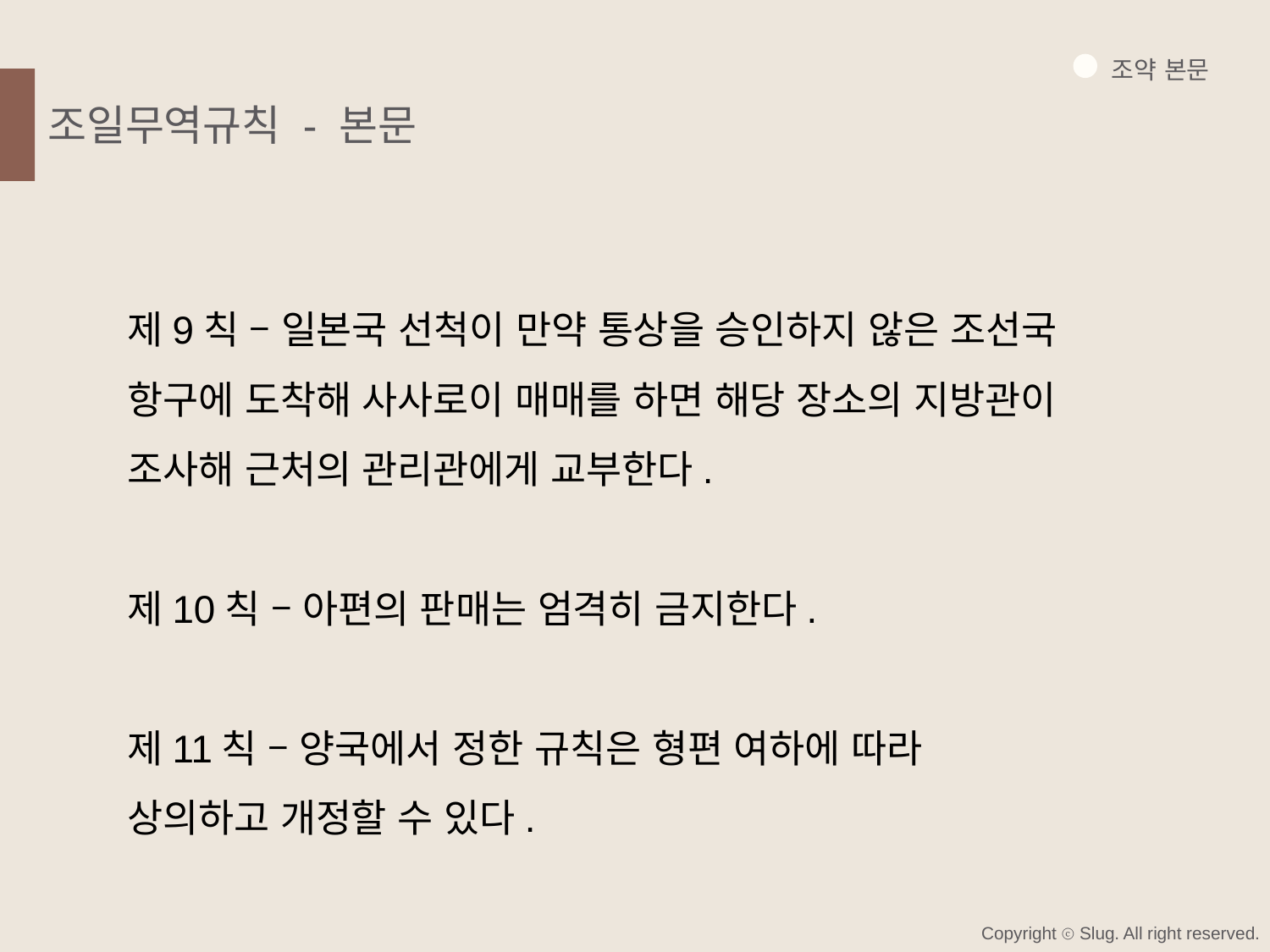

조약 본문

조일무역규칙 - 본문
제9칙 – 일본국 선척이 만약 통상을 승인하지 않은 조선국 항구에 도착해 사사로이 매매를 하면 해당 장소의 지방관이 조사해 근처의 관리관에게 교부한다.

제10칙 – 아편의 판매는 엄격히 금지한다.

제11칙 – 양국에서 정한 규칙은 형편 여하에 따라 상의하고 개정할 수 있다.